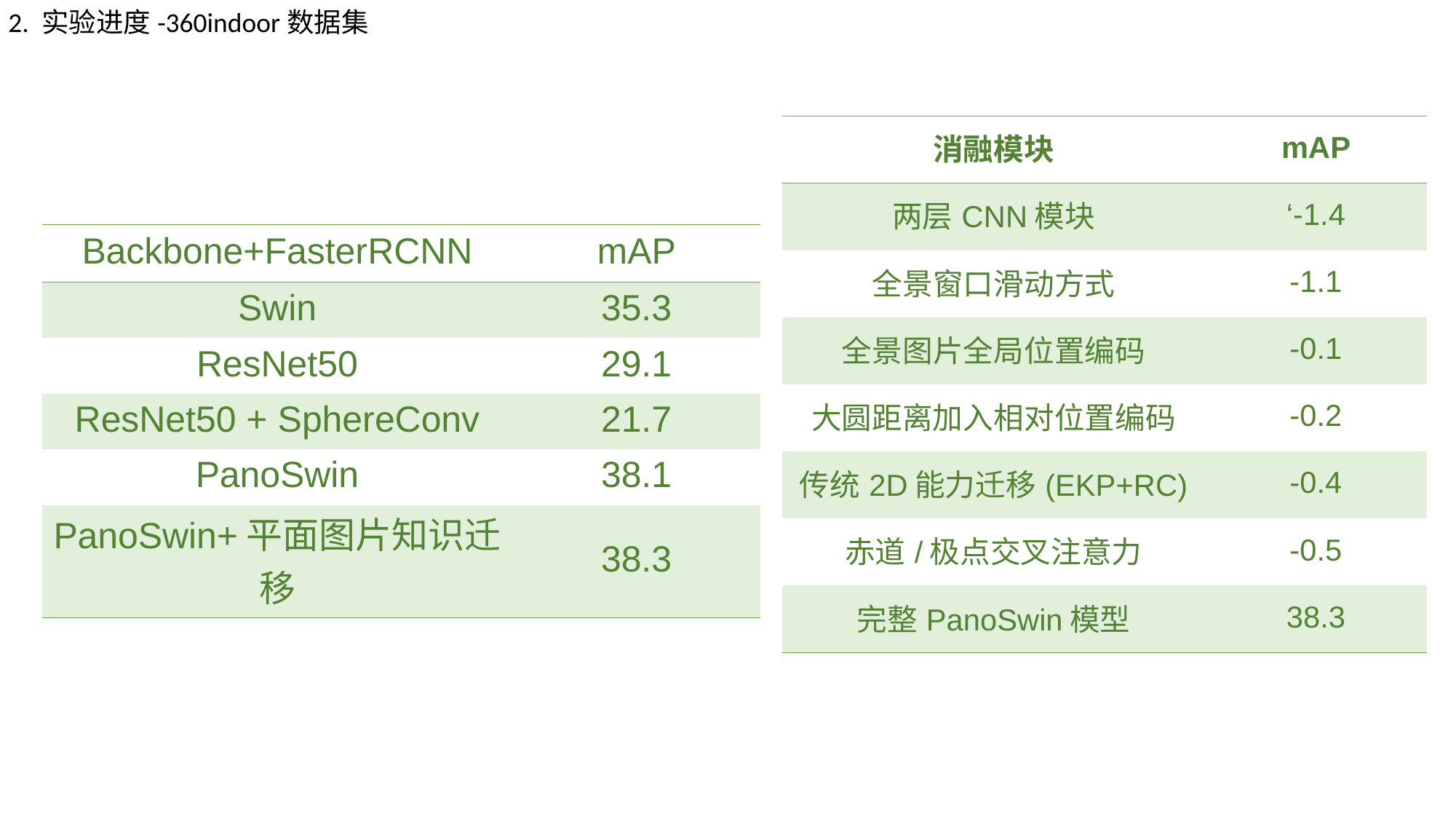

2. 实验进度-360indoor数据集
| 消融模块 | mAP |
| --- | --- |
| 两层CNN模块 | ‘-1.4 |
| 全景窗口滑动方式 | -1.1 |
| 全景图片全局位置编码 | -0.1 |
| 大圆距离加入相对位置编码 | -0.2 |
| 传统2D能力迁移(EKP+RC) | -0.4 |
| 赤道/极点交叉注意力 | -0.5 |
| 完整PanoSwin模型 | 38.3 |
| Backbone+FasterRCNN | mAP |
| --- | --- |
| Swin | 35.3 |
| ResNet50 | 29.1 |
| ResNet50 + SphereConv | 21.7 |
| PanoSwin | 38.1 |
| PanoSwin+平面图片知识迁移 | 38.3 |